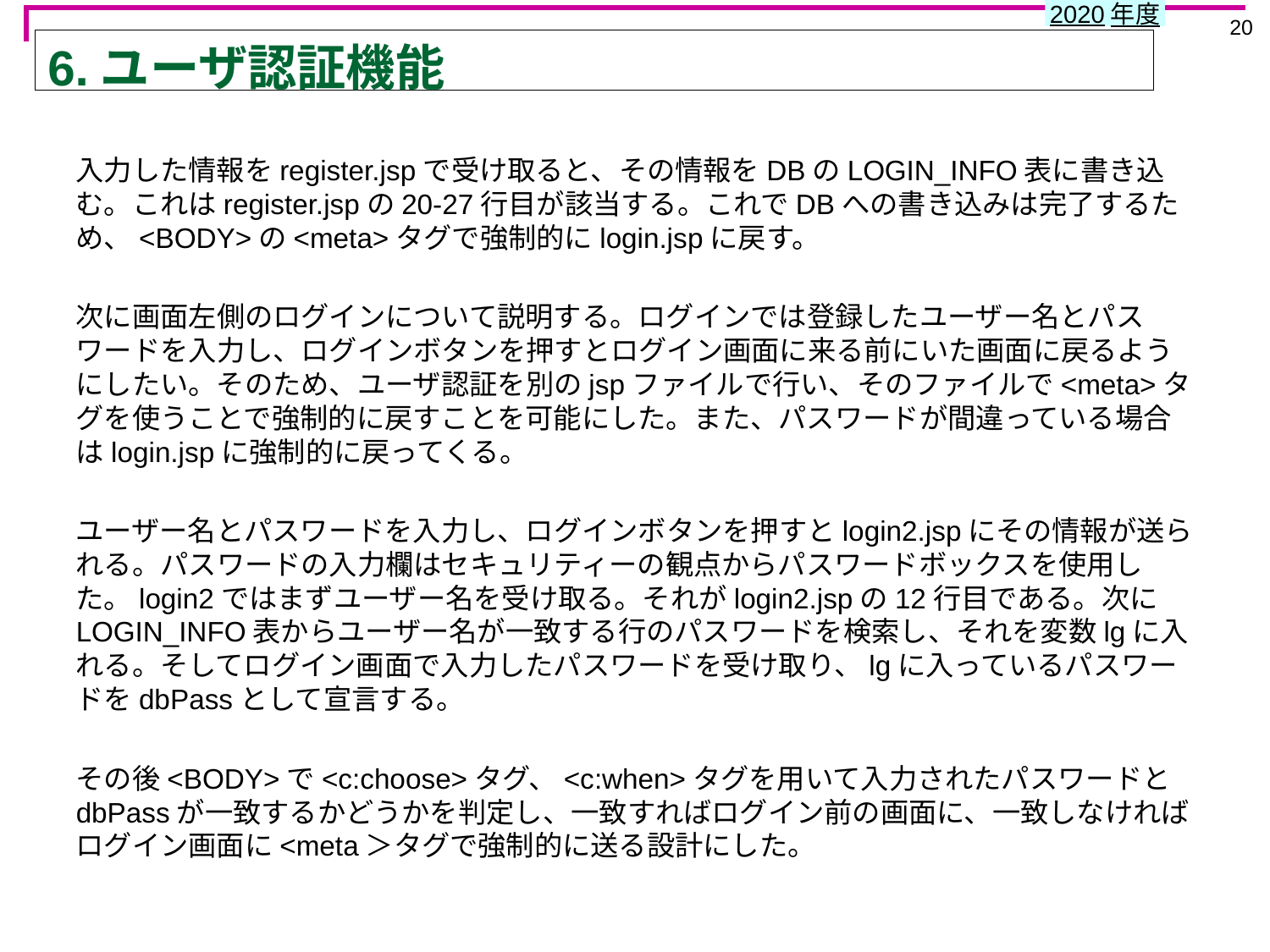

20
# 6.ユーザ認証機能
入力した情報をregister.jspで受け取ると、その情報をDBのLOGIN_INFO表に書き込む。これはregister.jspの20-27行目が該当する。これでDBへの書き込みは完了するため、<BODY>の<meta>タグで強制的にlogin.jspに戻す。

次に画面左側のログインについて説明する。ログインでは登録したユーザー名とパスワードを入力し、ログインボタンを押すとログイン画面に来る前にいた画面に戻るようにしたい。そのため、ユーザ認証を別のjspファイルで行い、そのファイルで<meta>タグを使うことで強制的に戻すことを可能にした。また、パスワードが間違っている場合はlogin.jspに強制的に戻ってくる。

ユーザー名とパスワードを入力し、ログインボタンを押すとlogin2.jspにその情報が送られる。パスワードの入力欄はセキュリティーの観点からパスワードボックスを使用した。login2ではまずユーザー名を受け取る。それがlogin2.jspの12行目である。次にLOGIN_INFO表からユーザー名が一致する行のパスワードを検索し、それを変数lgに入れる。そしてログイン画面で入力したパスワードを受け取り、lgに入っているパスワードをdbPassとして宣言する。

その後<BODY>で<c:choose>タグ、<c:when>タグを用いて入力されたパスワードとdbPassが一致するかどうかを判定し、一致すればログイン前の画面に、一致しなければログイン画面に<meta＞タグで強制的に送る設計にした。